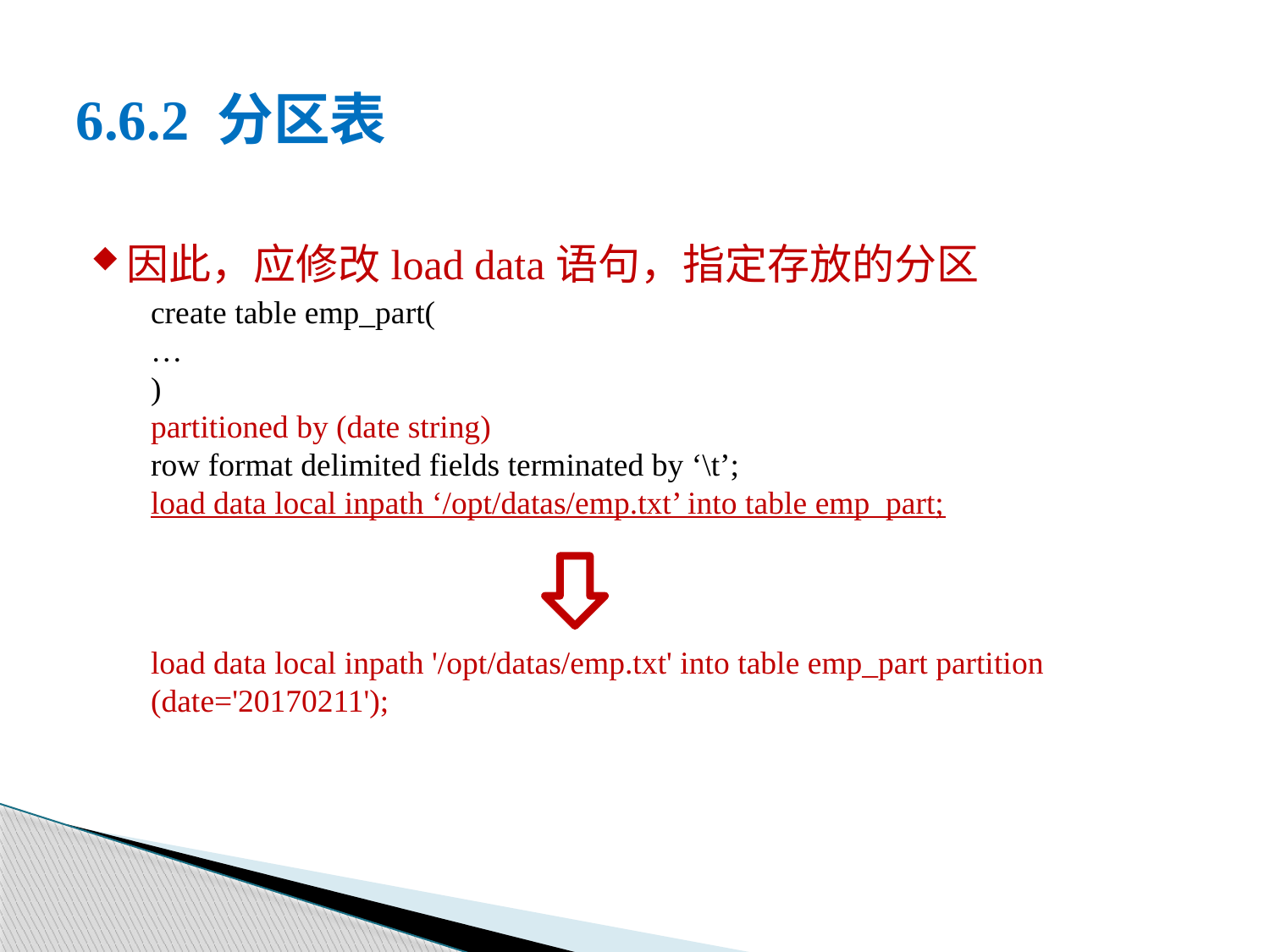

# 6.6.2 分区表
因此，应修改load data语句，指定存放的分区
create table emp_part(
…
)
partitioned by (date string)
row format delimited fields terminated by ‘\t’;
load data local inpath ‘/opt/datas/emp.txt’ into table emp_part;

load data local inpath '/opt/datas/emp.txt' into table emp_part partition (date='20170211');